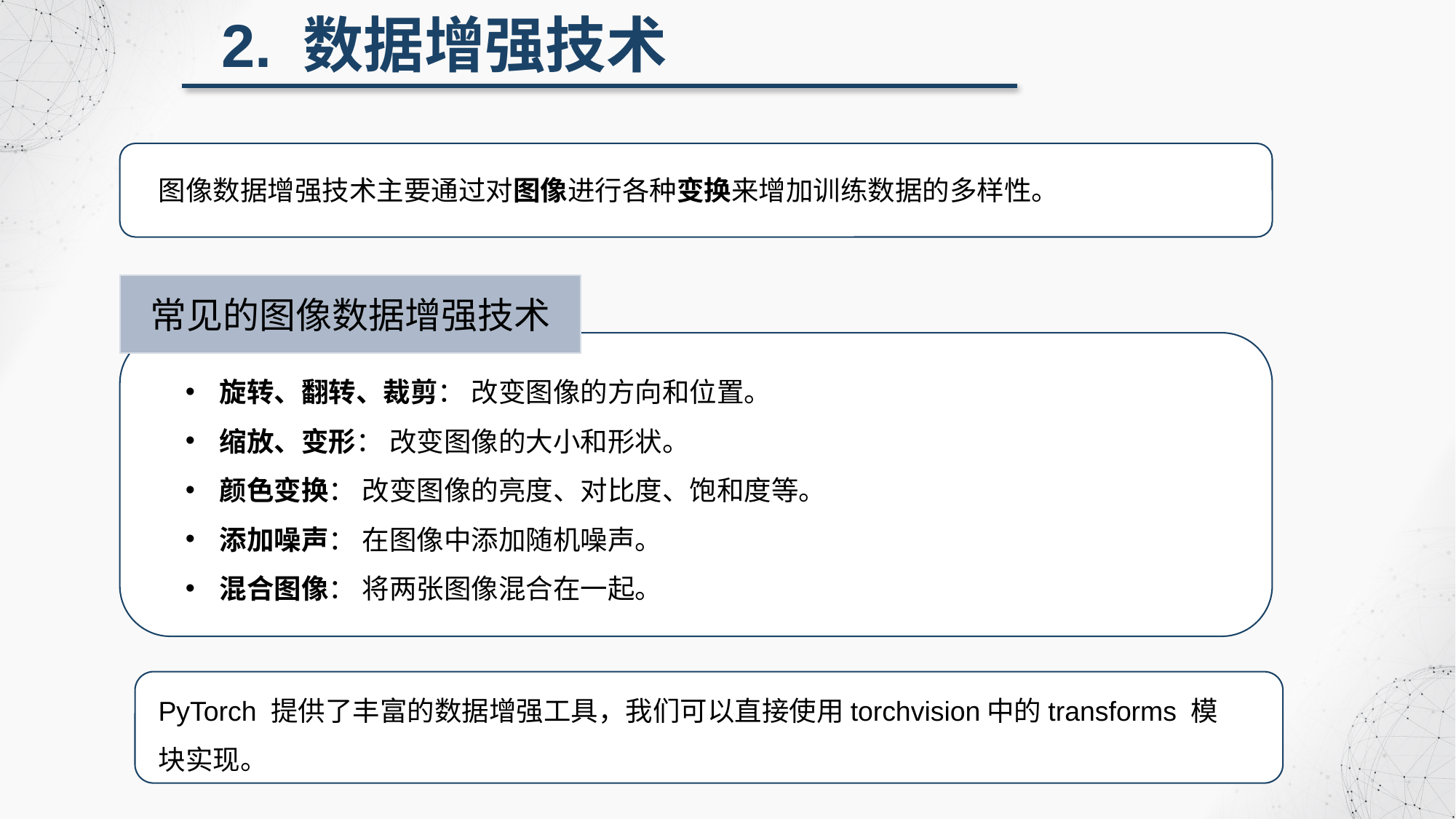

2. 数据增强技术

图像数据增强技术主要通过对图像进行各种变换来增加训练数据的多样性。
常见的图像数据增强技术

旋转、翻转、裁剪： 改变图像的方向和位置。
缩放、变形： 改变图像的大小和形状。
颜色变换： 改变图像的亮度、对比度、饱和度等。
添加噪声： 在图像中添加随机噪声。
混合图像： 将两张图像混合在一起。

PyTorch 提供了丰富的数据增强工具，我们可以直接使用torchvision中的transforms 模块实现。